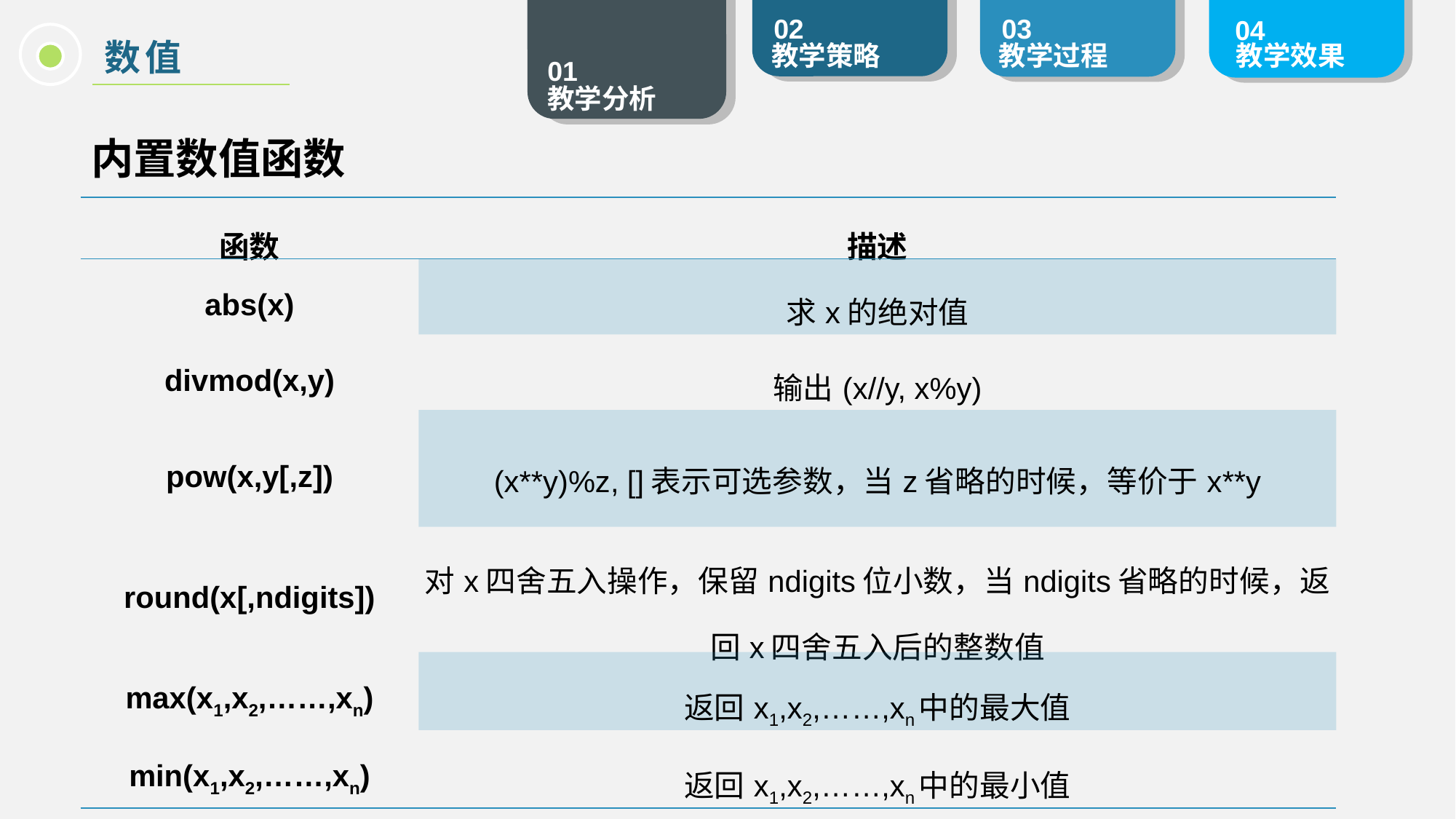

数值
内置数值函数
| 函数 | 描述 |
| --- | --- |
| abs(x) | 求x的绝对值 |
| divmod(x,y) | 输出(x//y, x%y) |
| pow(x,y[,z]) | (x\*\*y)%z, []表示可选参数，当z省略的时候，等价于x\*\*y |
| round(x[,ndigits]) | 对x四舍五入操作，保留ndigits位小数，当ndigits省略的时候，返回x四舍五入后的整数值 |
| max(x1,x2,……,xn) | 返回x1,x2,……,xn中的最大值 |
| min(x1,x2,……,xn) | 返回x1,x2,……,xn中的最小值 |